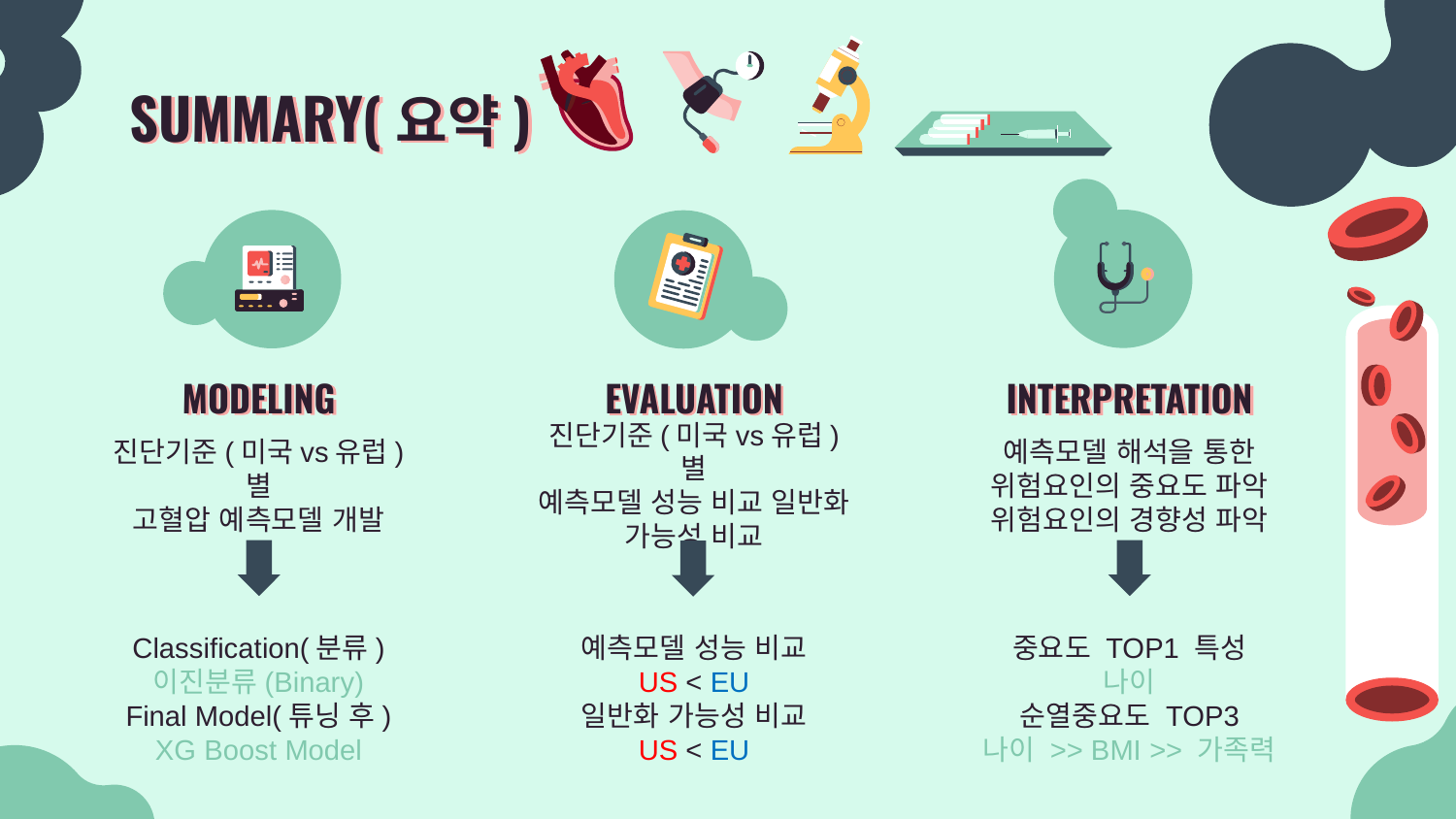

# SUMMARY(요약)

MODELING
EVALUATION
INTERPRETATION
진단기준(미국vs유럽) 별
고혈압 예측모델 개발
진단기준(미국vs유럽) 별
예측모델 성능 비교 일반화 가능성 비교
예측모델 해석을 통한
위험요인의 중요도 파악
위험요인의 경향성 파악

Classification(분류)
이진분류(Binary)
Final Model(튜닝 후)
XG Boost Model
예측모델 성능 비교
US < EU
일반화 가능성 비교
US < EU
중요도 TOP1 특성
나이
순열중요도 TOP3
나이 >> BMI >> 가족력